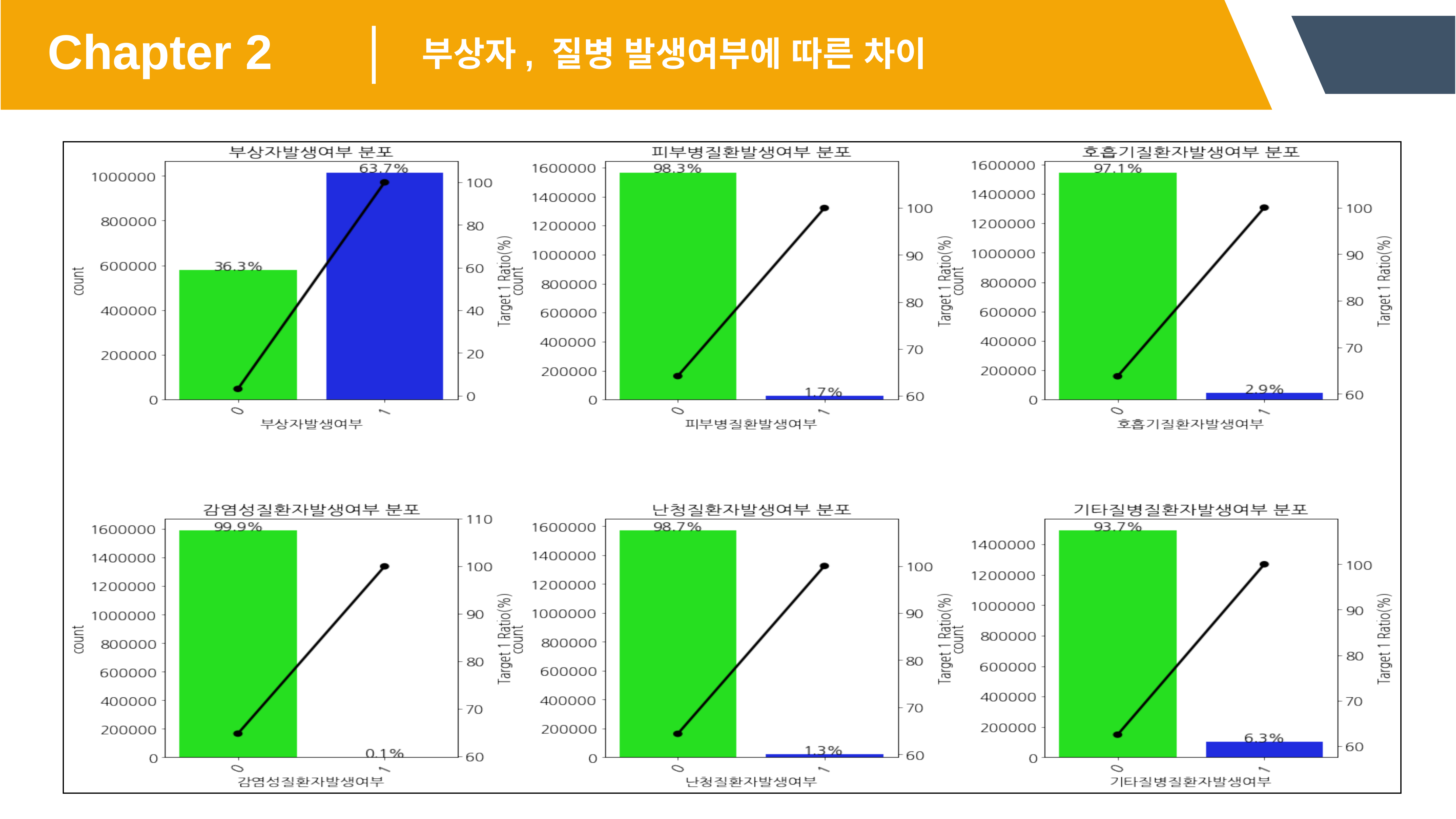

Chapter 2

부상자, 질병 발생여부에 따른 차이